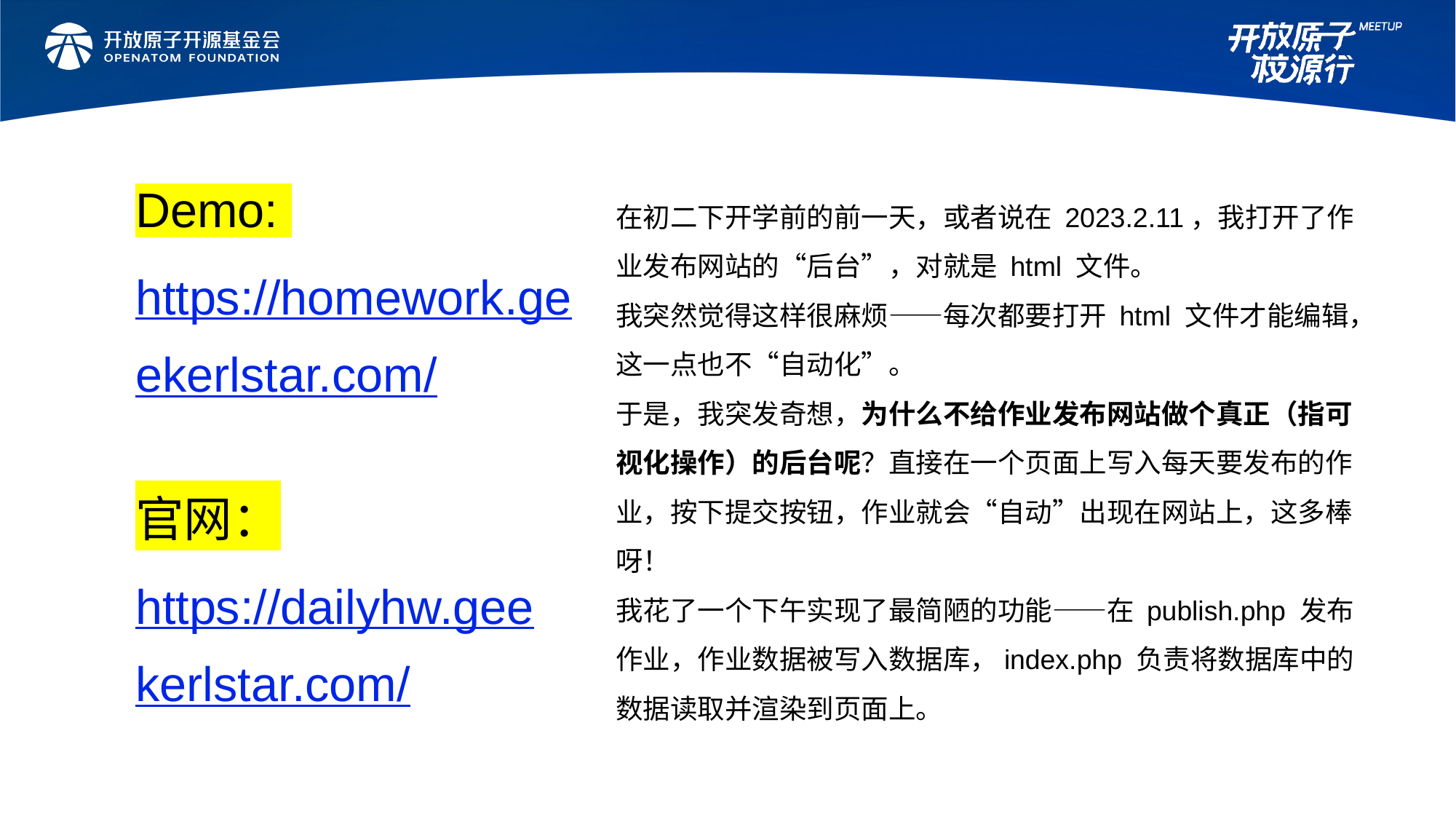

Demo: https://homework.geekerlstar.com/
在初二下开学前的前一天，或者说在 2023.2.11，我打开了作业发布网站的“后台”，对就是 html 文件。
我突然觉得这样很麻烦——每次都要打开 html 文件才能编辑，这一点也不“自动化”。
于是，我突发奇想，为什么不给作业发布网站做个真正（指可视化操作）的后台呢？直接在一个页面上写入每天要发布的作业，按下提交按钮，作业就会“自动”出现在网站上，这多棒呀！
我花了一个下午实现了最简陋的功能——在 publish.php 发布作业，作业数据被写入数据库，index.php 负责将数据库中的数据读取并渲染到页面上。
官网：https://dailyhw.geekerlstar.com/